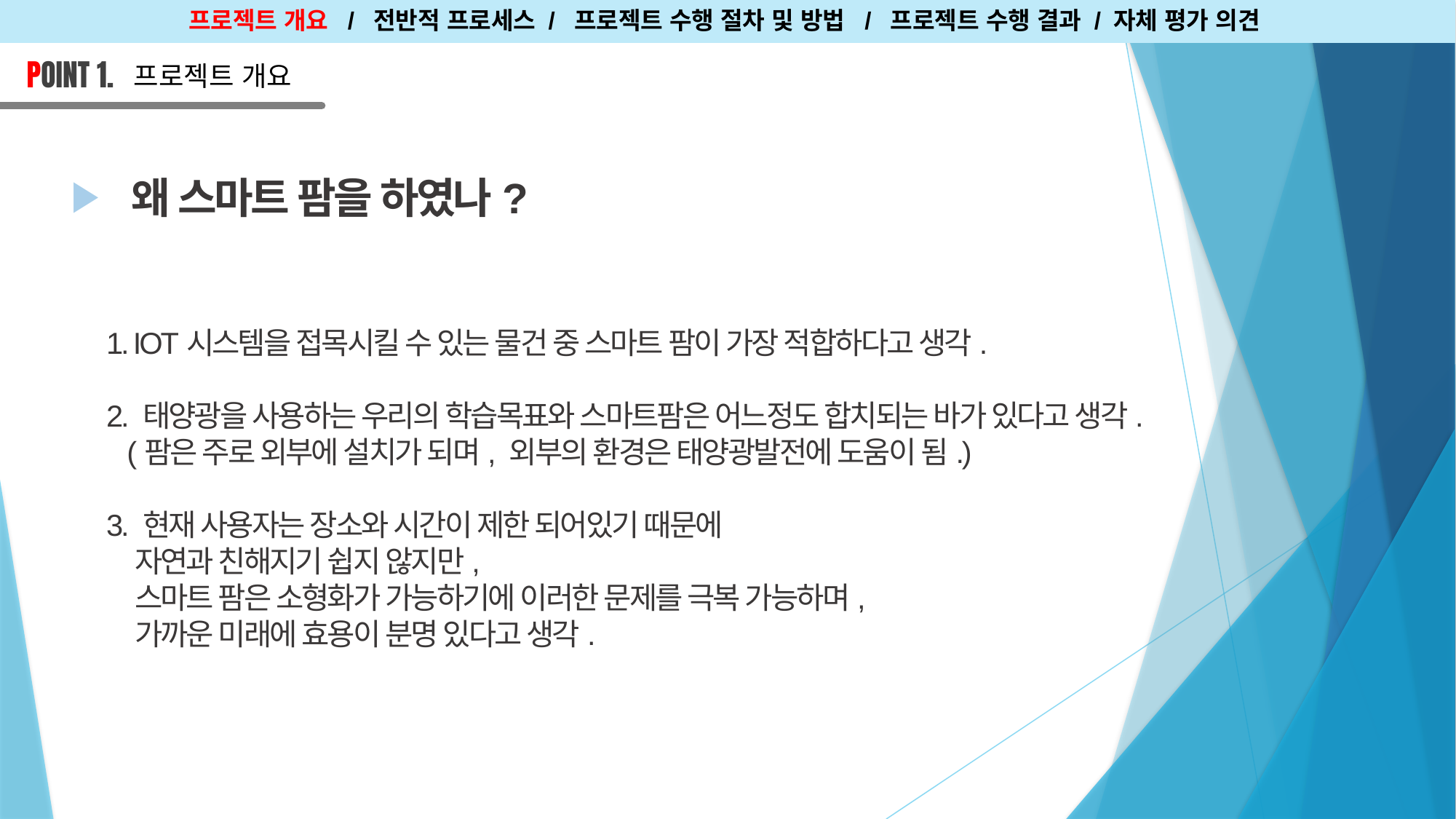

프로젝트 개요  /  전반적 프로세스 /  프로젝트 수행 절차 및 방법  /  프로젝트 수행 결과 / 자체 평가 의견
POINT 1.
프로젝트 개요
▶
왜 스마트 팜을 하였나?
1. IOT시스템을 접목시킬 수 있는 물건 중 스마트 팜이 가장 적합하다고 생각.

2. 태양광을 사용하는 우리의 학습목표와 스마트팜은 어느정도 합치되는 바가 있다고 생각.
   (팜은 주로 외부에 설치가 되며, 외부의 환경은 태양광발전에 도움이 됨.)

3. 현재 사용자는 장소와 시간이 제한 되어있기 때문에
   자연과 친해지기 쉽지 않지만,
   스마트 팜은 소형화가 가능하기에 이러한 문제를 극복 가능하며,
   가까운 미래에 효용이 분명 있다고 생각.